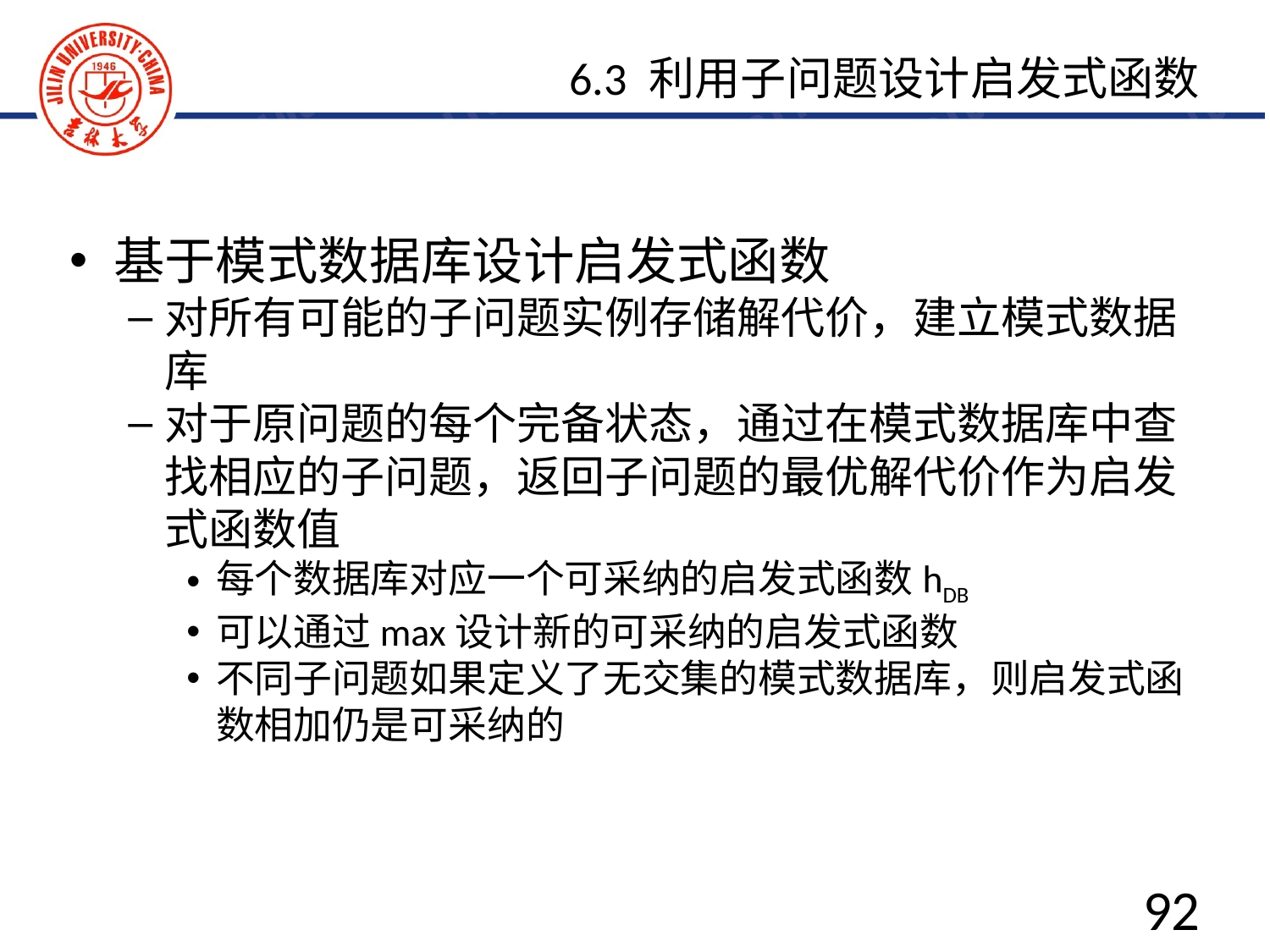

6.3 利用子问题设计启发式函数
基于模式数据库设计启发式函数
对所有可能的子问题实例存储解代价，建立模式数据库
对于原问题的每个完备状态，通过在模式数据库中查找相应的子问题，返回子问题的最优解代价作为启发式函数值
每个数据库对应一个可采纳的启发式函数hDB
可以通过max设计新的可采纳的启发式函数
不同子问题如果定义了无交集的模式数据库，则启发式函数相加仍是可采纳的
92